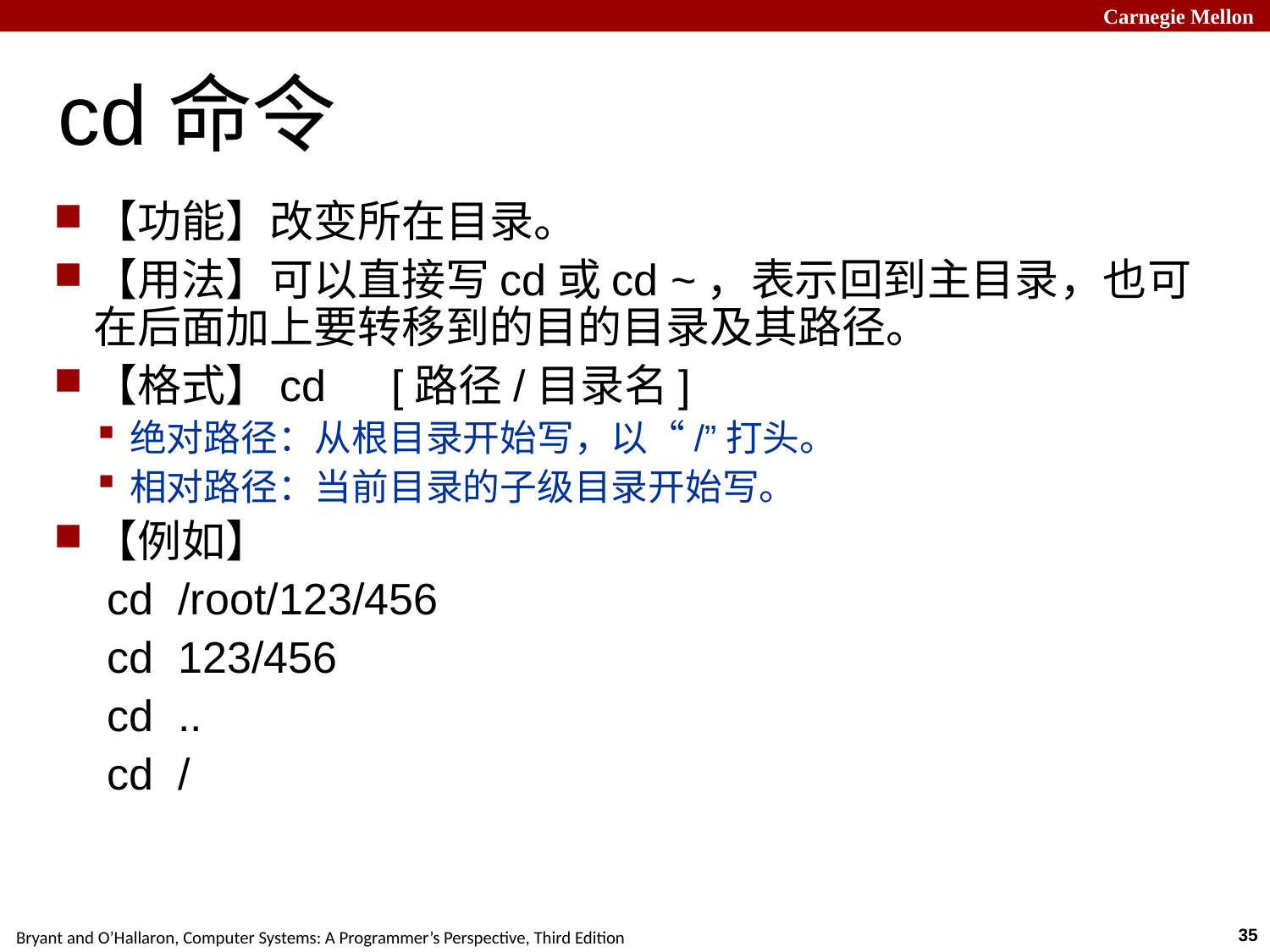

# cd命令
【功能】改变所在目录。
【用法】可以直接写cd或cd ~，表示回到主目录，也可在后面加上要转移到的目的目录及其路径。
【格式】cd　[路径/目录名]
绝对路径：从根目录开始写，以“/”打头。
相对路径：当前目录的子级目录开始写。
【例如】
    cd  /root/123/456
    cd  123/456
    cd  ..
    cd  /